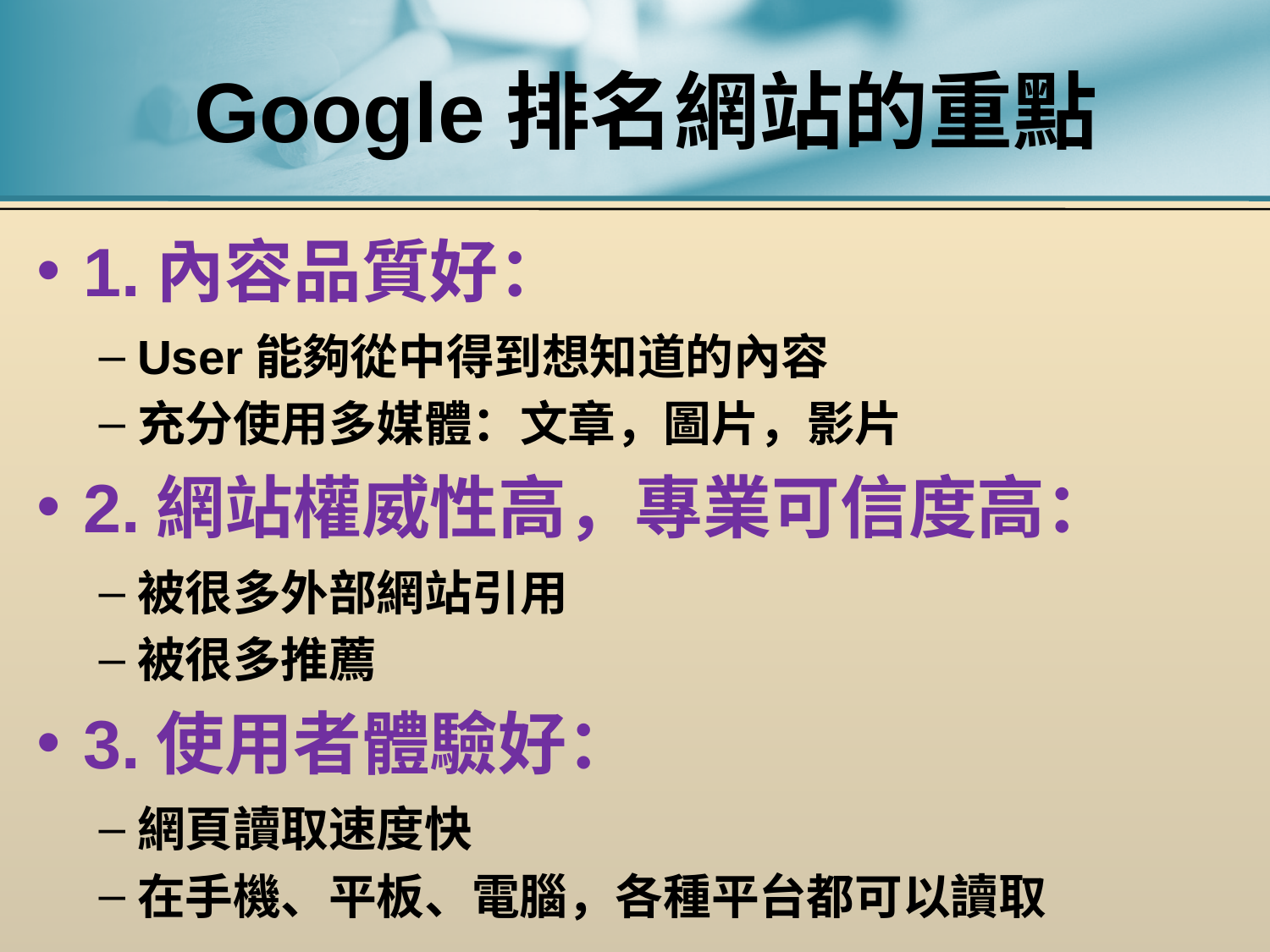

# Google排名網站的重點
1.內容品質好：
User能夠從中得到想知道的內容
充分使用多媒體：文章，圖片，影片
2.網站權威性高，專業可信度高：
被很多外部網站引用
被很多推薦
3.使用者體驗好：
網頁讀取速度快
在手機、平板、電腦，各種平台都可以讀取